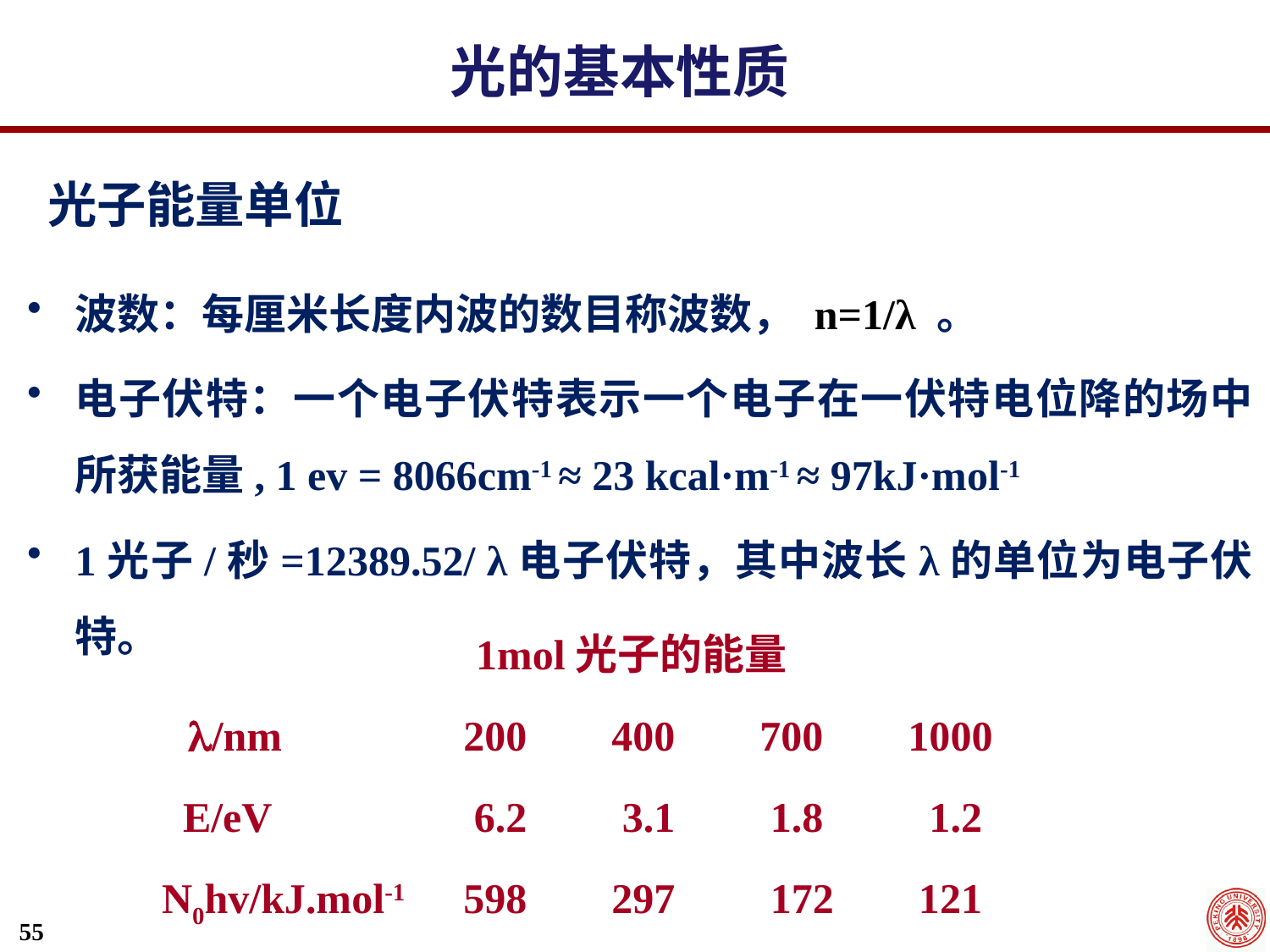

光的基本性质

光子能量单位
波数：每厘米长度内波的数目称波数， n=1/λ 。
电子伏特：一个电子伏特表示一个电子在一伏特电位降的场中所获能量, 1 ev = 8066cm-1 ≈ 23 kcal·m-1 ≈ 97kJ·mol-1
1光子/秒=12389.52/ λ电子伏特，其中波长λ的单位为电子伏特。
1mol光子的能量
	λ/nm		  200        400        700        1000
    E/eV		   6.2         3.1         1.8          1.2
  N0hv/kJ.mol-1	  598        297         172        121

55